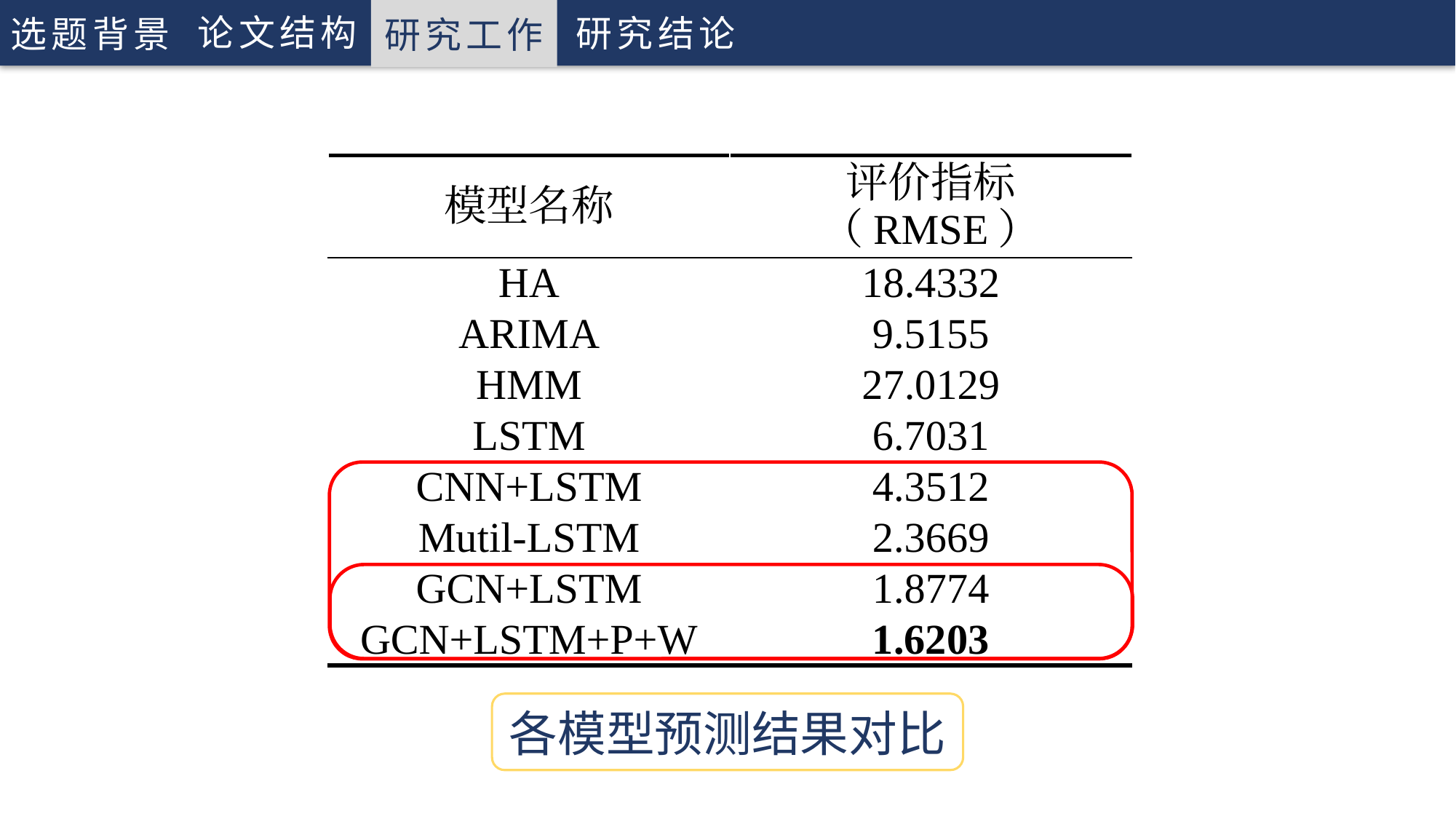

研究工作
论文结构
研究工作
研究结论
选题背景
选题背景
研究工作
研究结论

| 模型名称 | 评价指标（RMSE） |
| --- | --- |
| HA | 18.4332 |
| ARIMA | 9.5155 |
| HMM | 27.0129 |
| LSTM | 6.7031 |
| CNN+LSTM | 4.3512 |
| Mutil-LSTM | 2.3669 |
| GCN+LSTM | 1.8774 |
| GCN+LSTM+P+W | 1.6203 |

各模型预测结果对比